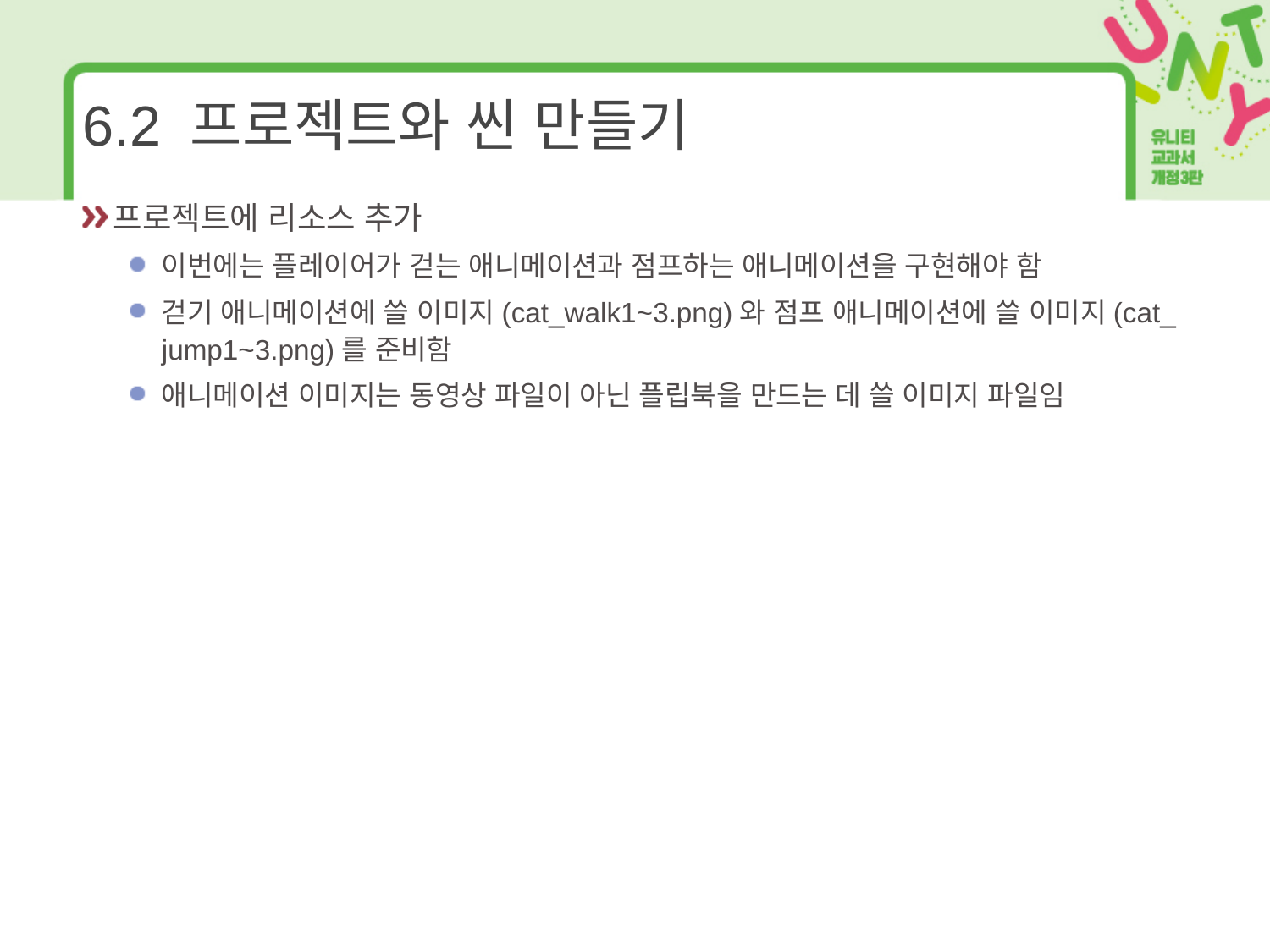

# 6.2 프로젝트와 씬 만들기
프로젝트에 리소스 추가
이번에는 플레이어가 걷는 애니메이션과 점프하는 애니메이션을 구현해야 함
걷기 애니메이션에 쓸 이미지(cat_walk1~3.png)와 점프 애니메이션에 쓸 이미지(cat_ jump1~3.png)를 준비함
애니메이션 이미지는 동영상 파일이 아닌 플립북을 만드는 데 쓸 이미지 파일임